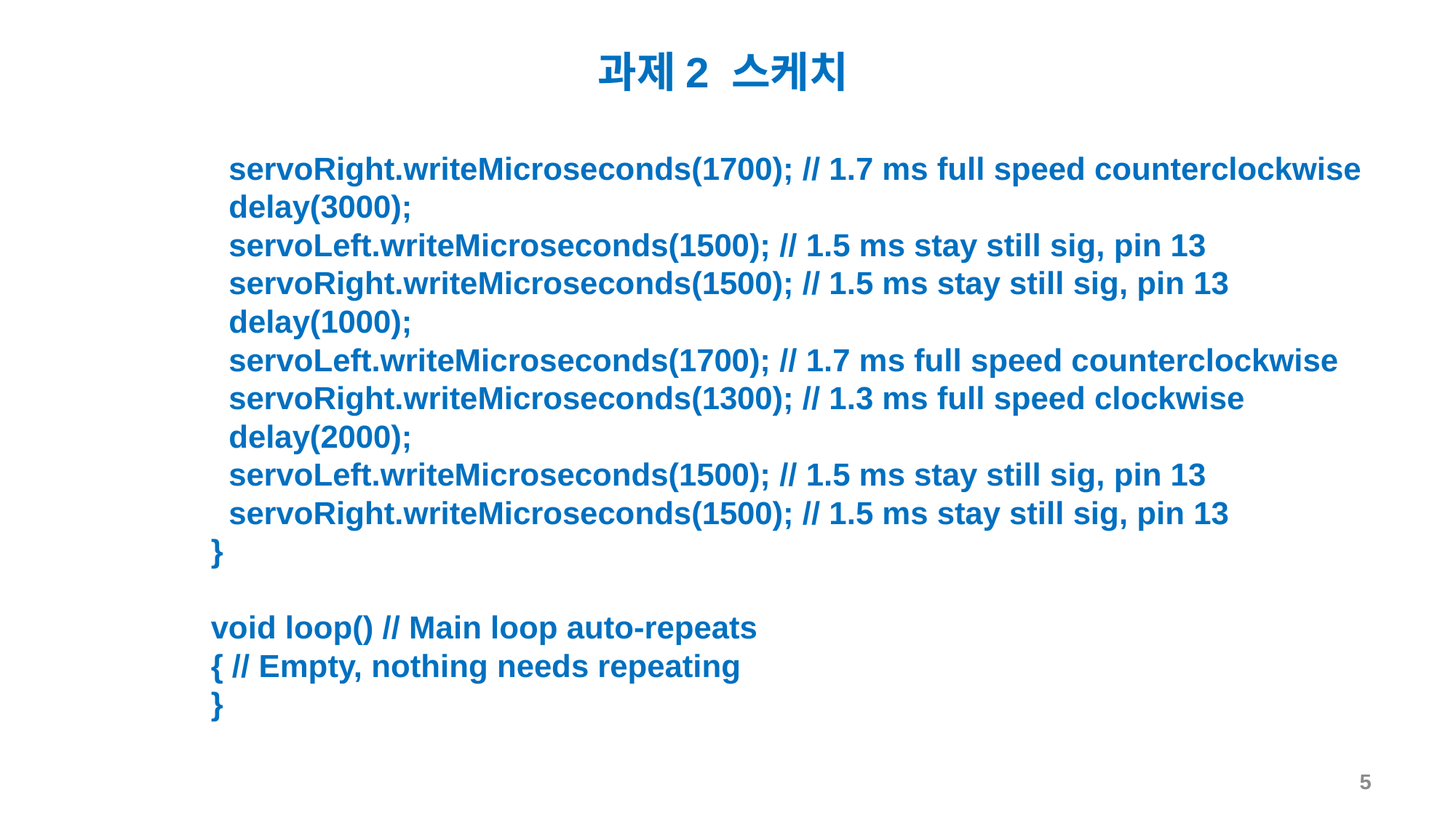

과제2 스케치
  servoRight.writeMicroseconds(1700); // 1.7 ms full speed counterclockwise
  delay(3000);
  servoLeft.writeMicroseconds(1500); // 1.5 ms stay still sig, pin 13
  servoRight.writeMicroseconds(1500); // 1.5 ms stay still sig, pin 13
  delay(1000);
  servoLeft.writeMicroseconds(1700); // 1.7 ms full speed counterclockwise
  servoRight.writeMicroseconds(1300); // 1.3 ms full speed clockwise
  delay(2000);
  servoLeft.writeMicroseconds(1500); // 1.5 ms stay still sig, pin 13
  servoRight.writeMicroseconds(1500); // 1.5 ms stay still sig, pin 13
}

void loop() // Main loop auto-repeats
{ // Empty, nothing needs repeating
}
5